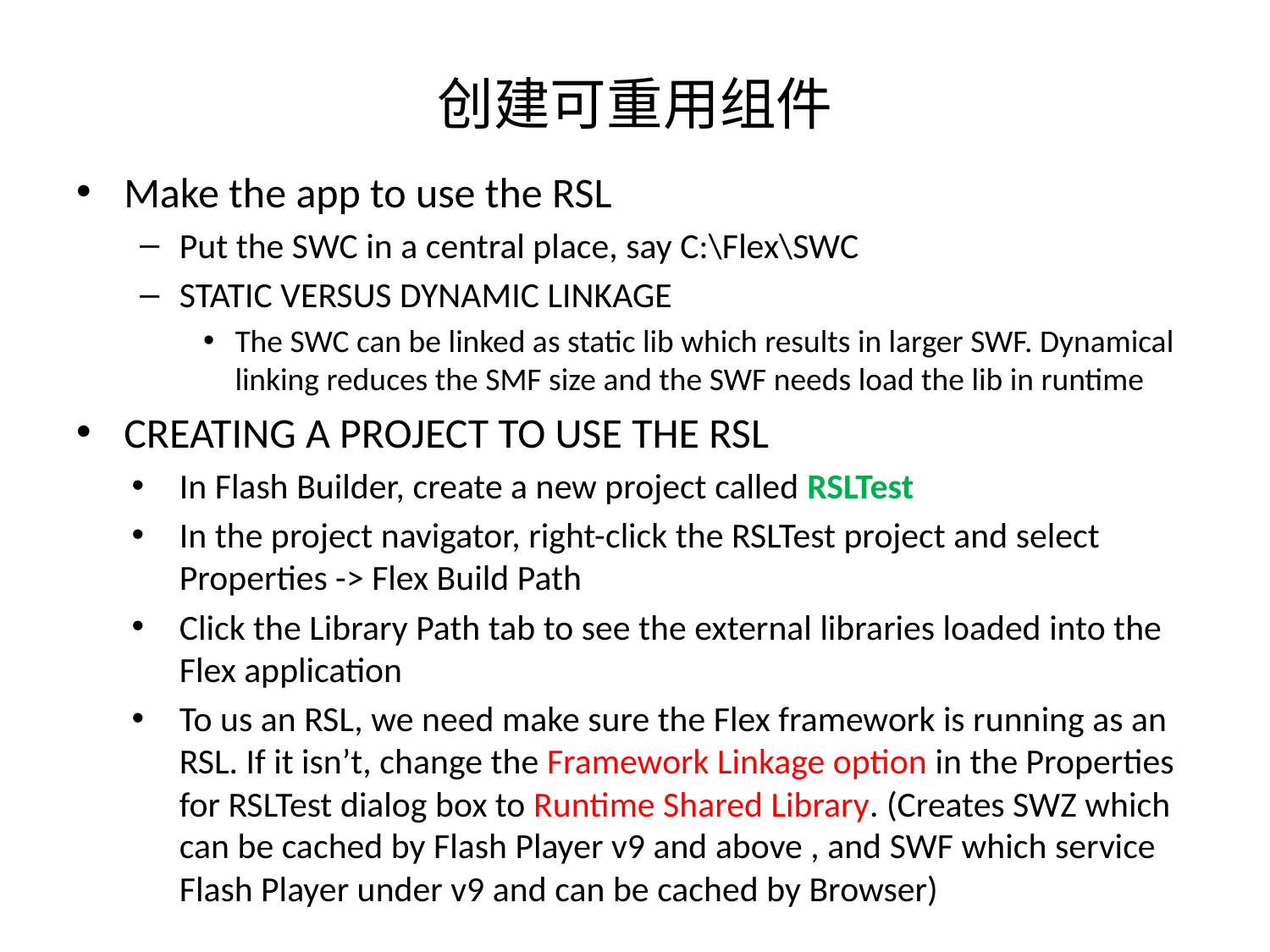

# 创建可重用组件
Make the app to use the RSL
Put the SWC in a central place, say C:\Flex\SWC
STATIC VERSUS DYNAMIC LINKAGE
The SWC can be linked as static lib which results in larger SWF. Dynamical linking reduces the SMF size and the SWF needs load the lib in runtime
CREATING A PROJECT TO USE THE RSL
In Flash Builder, create a new project called RSLTest
In the project navigator, right-click the RSLTest project and select Properties -> Flex Build Path
Click the Library Path tab to see the external libraries loaded into the Flex application
To us an RSL, we need make sure the Flex framework is running as an RSL. If it isn’t, change the Framework Linkage option in the Properties for RSLTest dialog box to Runtime Shared Library. (Creates SWZ which can be cached by Flash Player v9 and above , and SWF which service Flash Player under v9 and can be cached by Browser)